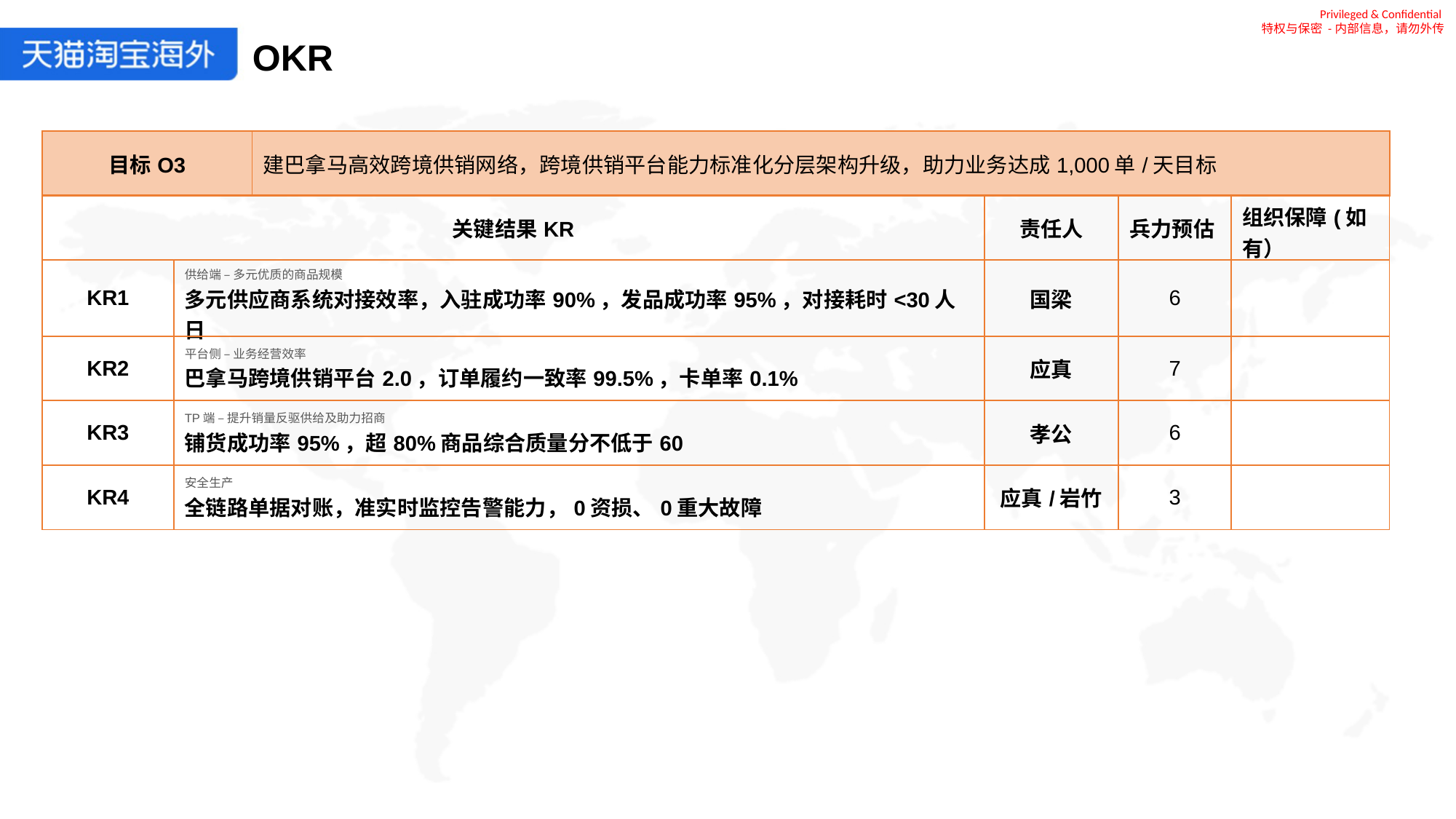

Privileged & Confidential
特权与保密 -内部信息，请勿外传
OKR
| 目标O3 | 建巴拿马高效跨境供销网络，跨境供销平台能力标准化分层架构升级，助力业务达成1,000单/天目标 |
| --- | --- |
| 关键结果KR |  | 责任人 | 兵力预估 | 组织保障(如有） |
| --- | --- | --- | --- | --- |
| KR1 | 供给端 – 多元优质的商品规模 多元供应商系统对接效率，入驻成功率90%，发品成功率95%，对接耗时<30人日 | 国梁 | 6 |  |
| KR2 | 平台侧 – 业务经营效率 巴拿马跨境供销平台2.0，订单履约一致率99.5%，卡单率0.1% | 应真 | 7 |  |
| KR3 | TP端 – 提升销量反驱供给及助力招商 铺货成功率95%，超80%商品综合质量分不低于60 | 孝公 | 6 |  |
| KR4 | 安全生产 全链路单据对账，准实时监控告警能力，0资损、0重大故障 | 应真/岩竹 | 3 |  |